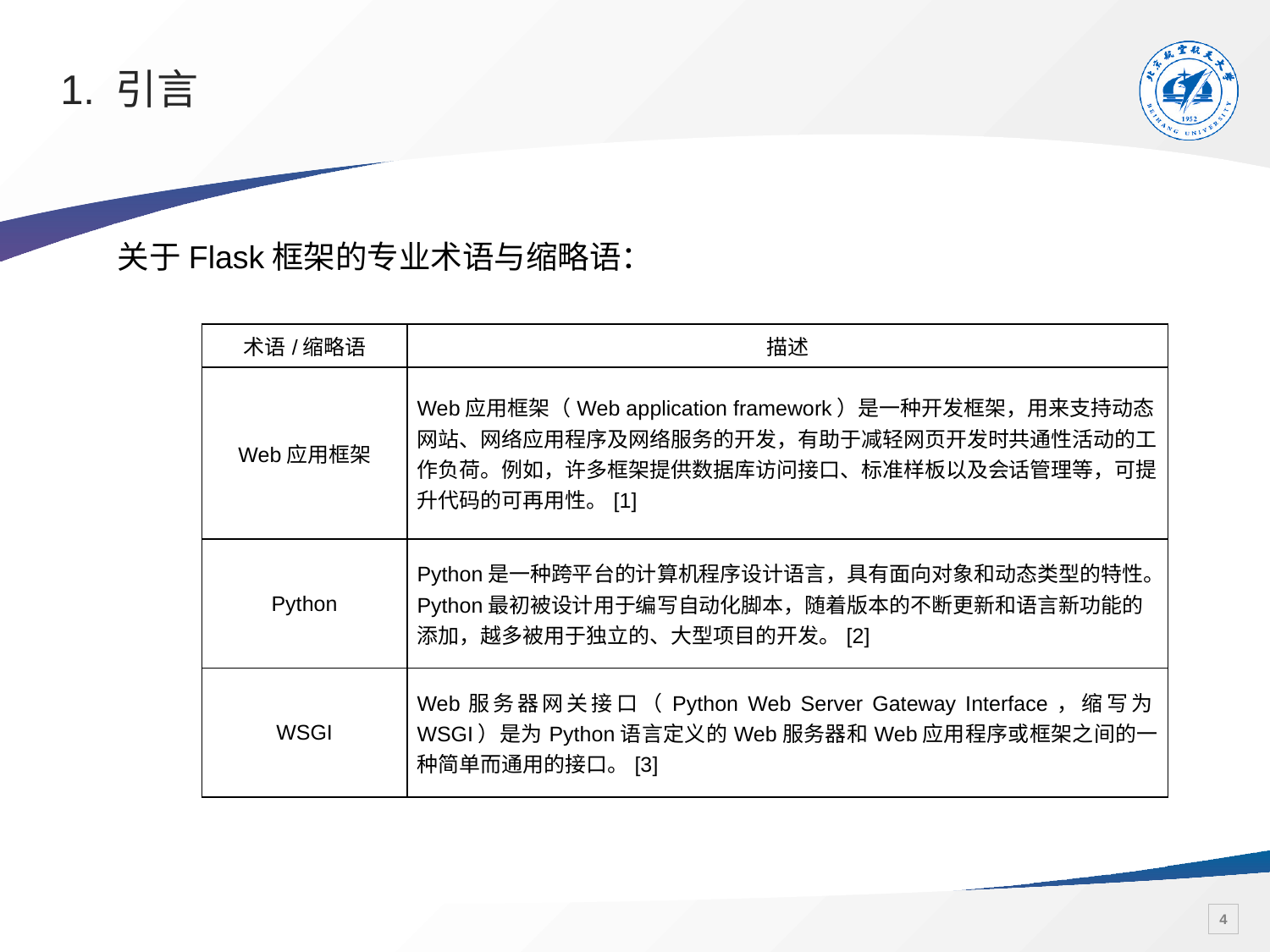

1. 引言
关于Flask框架的专业术语与缩略语：
| 术语/缩略语 | 描述 |
| --- | --- |
| Web应用框架 | Web应用框架（Web application framework）是一种开发框架，用来支持动态网站、网络应用程序及网络服务的开发，有助于减轻网页开发时共通性活动的工作负荷。例如，许多框架提供数据库访问接口、标准样板以及会话管理等，可提升代码的可再用性。[1] |
| Python | Python是一种跨平台的计算机程序设计语言，具有面向对象和动态类型的特性。Python最初被设计用于编写自动化脚本，随着版本的不断更新和语言新功能的添加，越多被用于独立的、大型项目的开发。[2] |
| WSGI | Web服务器网关接口（Python Web Server Gateway Interface，缩写为WSGI）是为Python语言定义的Web服务器和Web应用程序或框架之间的一种简单而通用的接口。[3] |